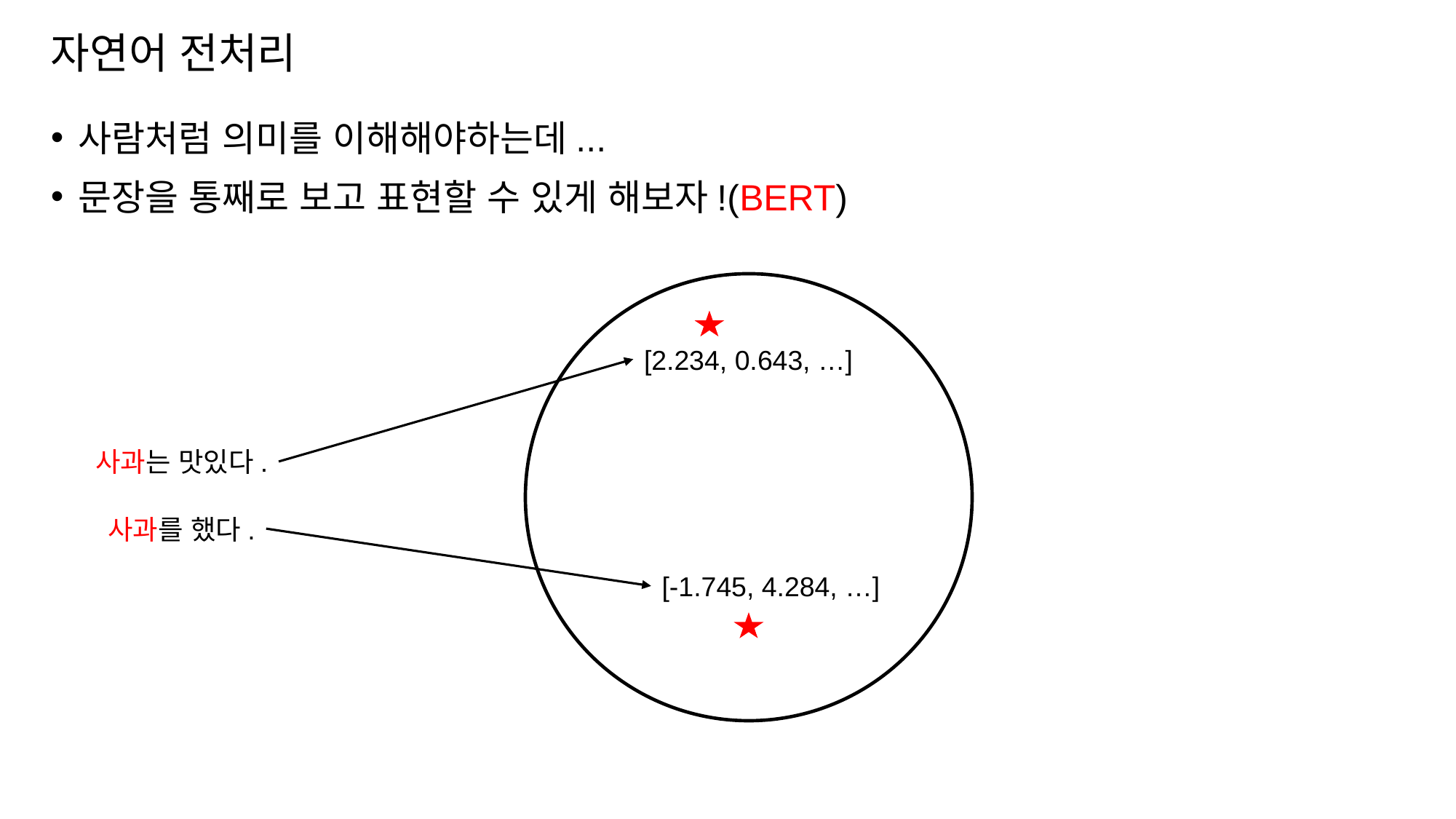

# 자연어 전처리
사람처럼 의미를 이해해야하는데...
문장을 통째로 보고 표현할 수 있게 해보자!(BERT)

[2.234, 0.643, …]
사과는 맛있다.
사과를 했다.
[-1.745, 4.284, …]